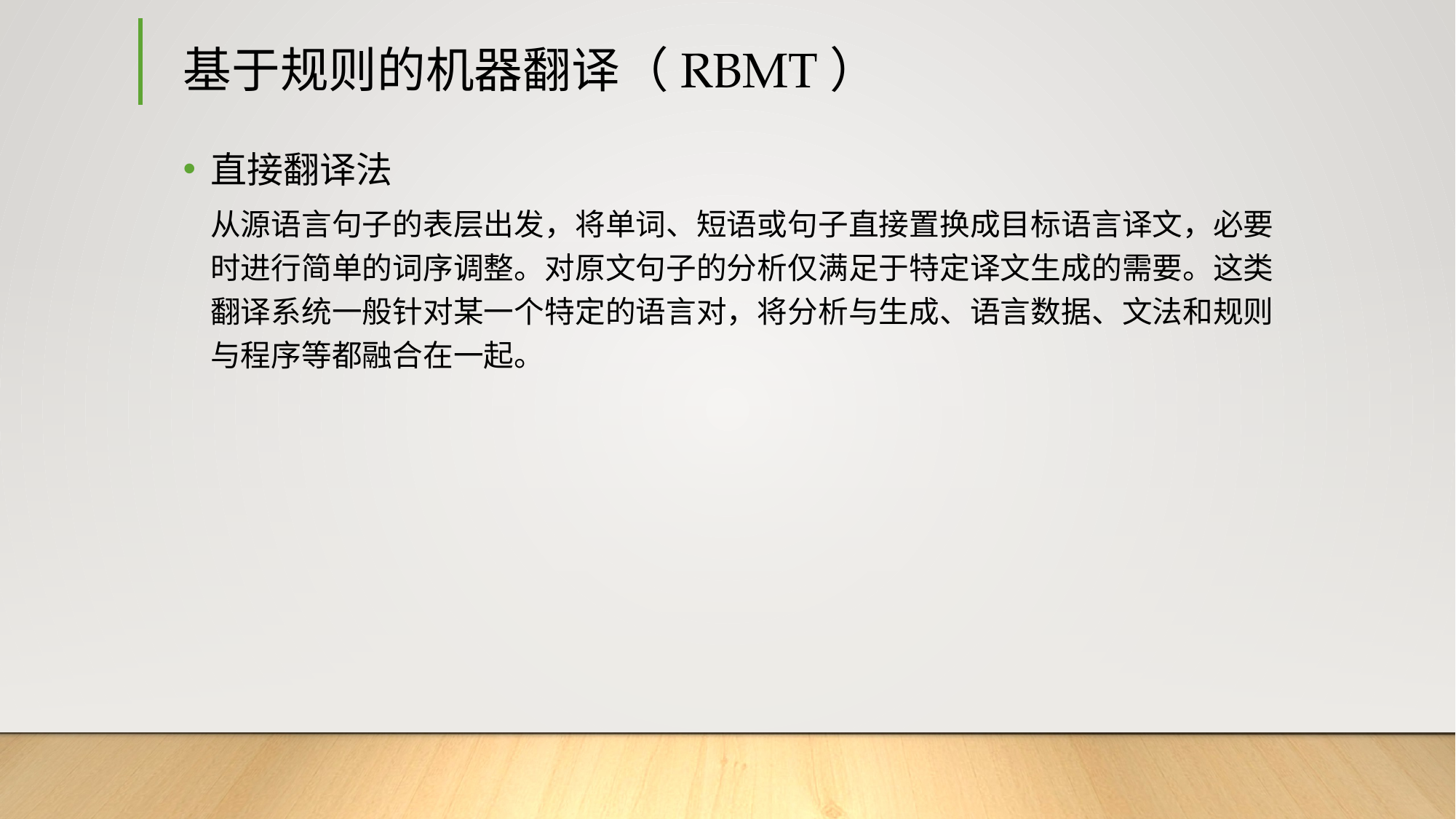

# 基于规则的机器翻译（RBMT）
直接翻译法
从源语言句子的表层出发，将单词、短语或句子直接置换成目标语言译文，必要时进行简单的词序调整。对原文句子的分析仅满足于特定译文生成的需要。这类翻译系统一般针对某一个特定的语言对，将分析与生成、语言数据、文法和规则与程序等都融合在一起。